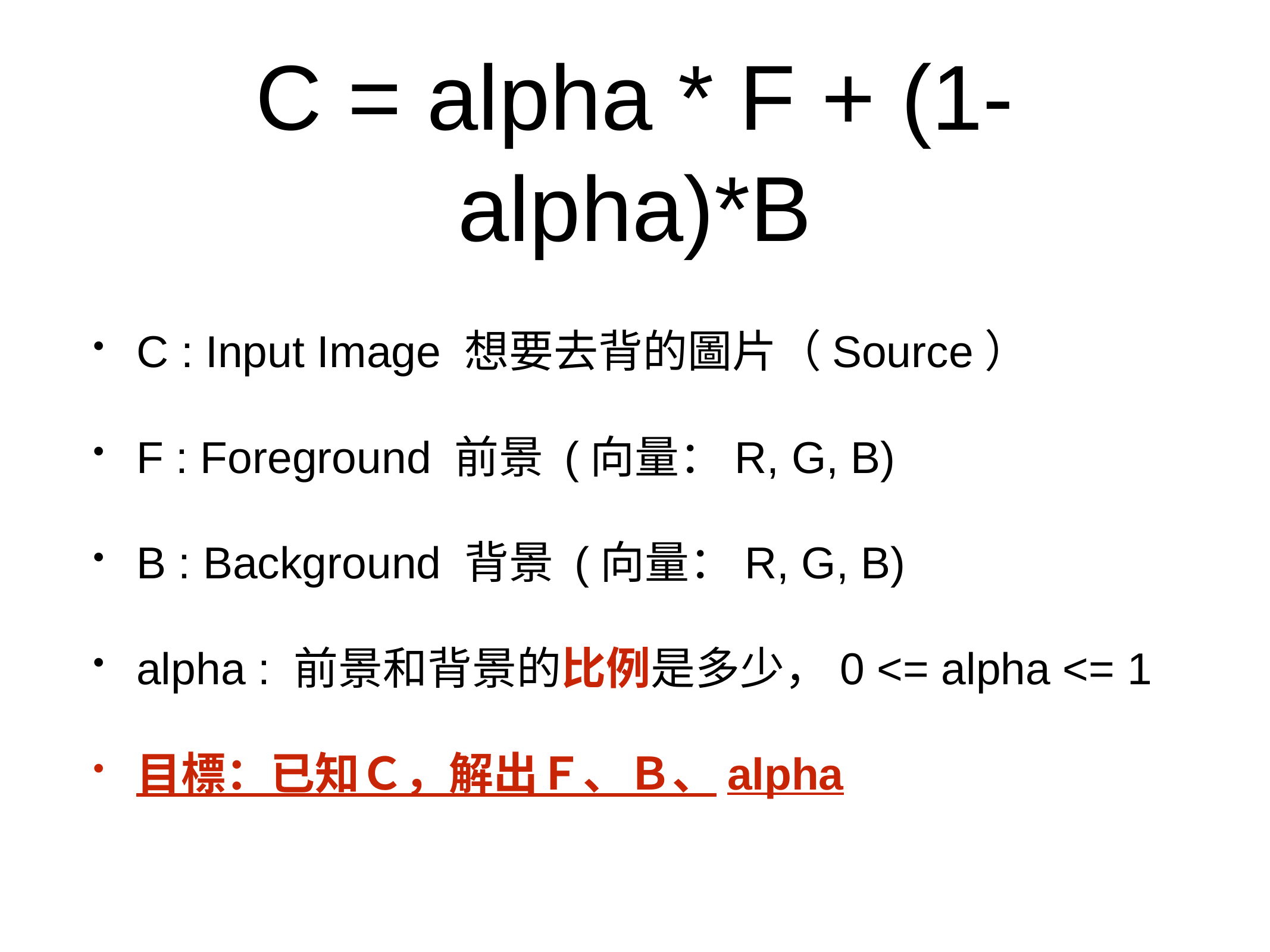

# C = alpha * F + (1-alpha)*B
C : Input Image 想要去背的圖片（Source）
F : Foreground 前景 (向量：R, G, B)
B : Background 背景 (向量：R, G, B)
alpha : 前景和背景的比例是多少，0 <= alpha <= 1
目標：已知Ｃ，解出Ｆ、Ｂ、alpha